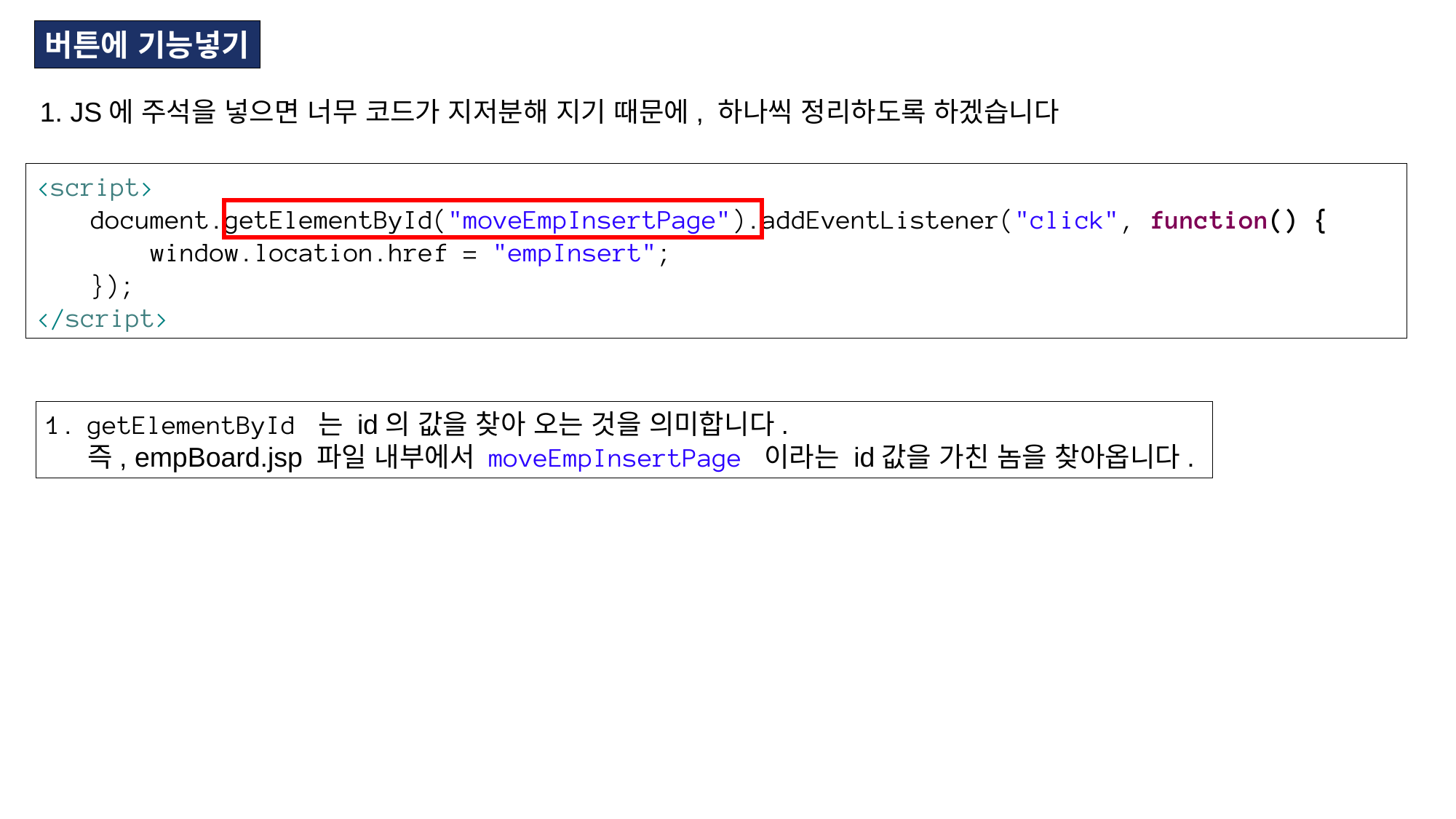

버튼에 기능넣기
1. JS에 주석을 넣으면 너무 코드가 지저분해 지기 때문에, 하나씩 정리하도록 하겠습니다
<script>
document.getElementById("moveEmpInsertPage").addEventListener("click", function() {
    window.location.href = "empInsert";
});
</script>

getElementById 는 id의 값을 찾아 오는 것을 의미합니다.
즉, empBoard.jsp 파일 내부에서 moveEmpInsertPage 이라는 id값을 가친 놈을 찾아옵니다.